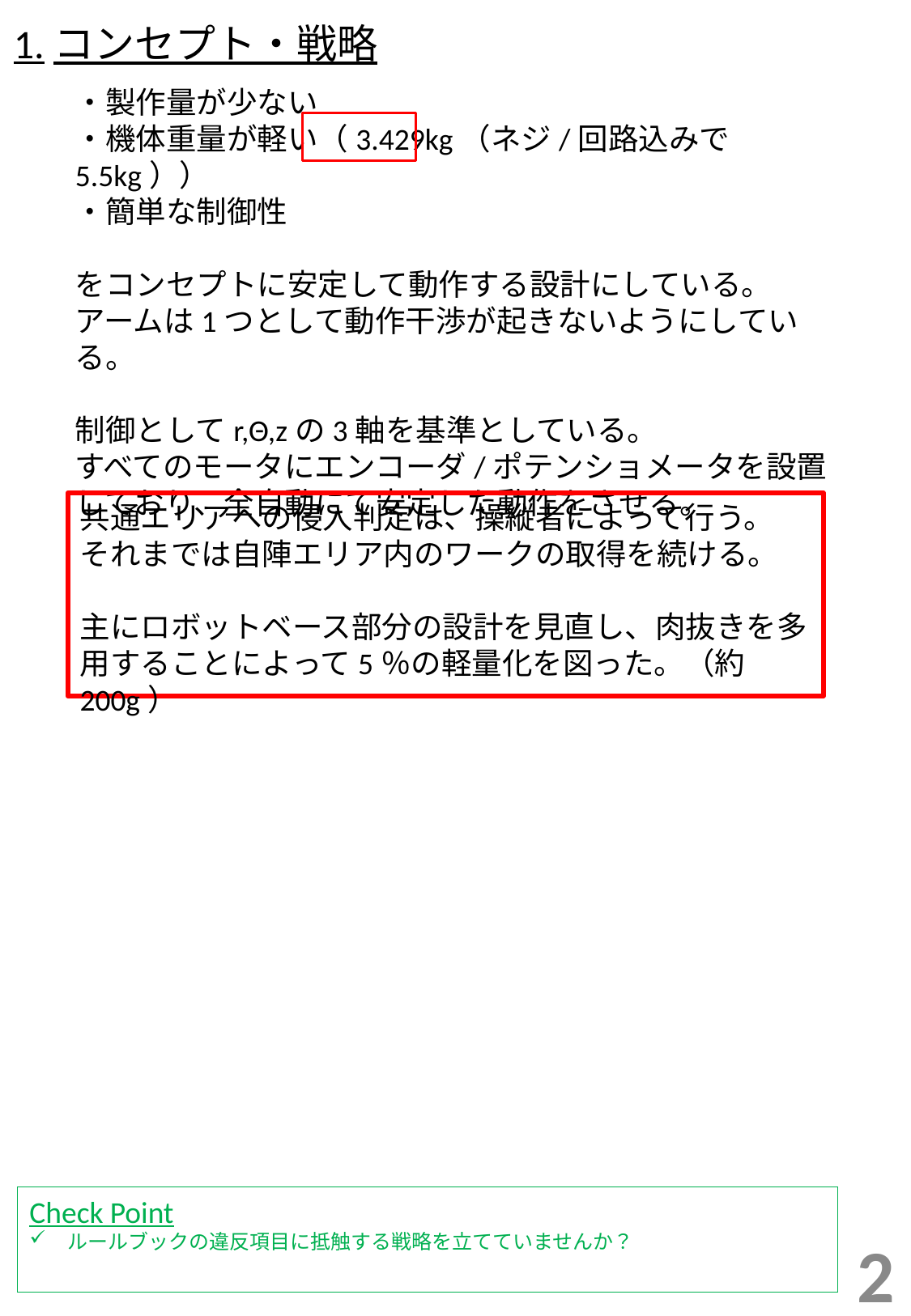

# 1.コンセプト・戦略
・製作量が少ない
・機体重量が軽い（3.429kg（ネジ/回路込みで 5.5kg））
・簡単な制御性

をコンセプトに安定して動作する設計にしている。
アームは1つとして動作干渉が起きないようにしている。

制御としてr,Θ,zの3軸を基準としている。
すべてのモータにエンコーダ/ポテンショメータを設置しており、全自動にて安定した動作をさせる。

共通エリアへの侵入判定は、操縦者によって行う。
それまでは自陣エリア内のワークの取得を続ける。

主にロボットベース部分の設計を見直し、肉抜きを多用することによって5％の軽量化を図った。（約200g）
Check Point
ルールブックの違反項目に抵触する戦略を立てていませんか？
2